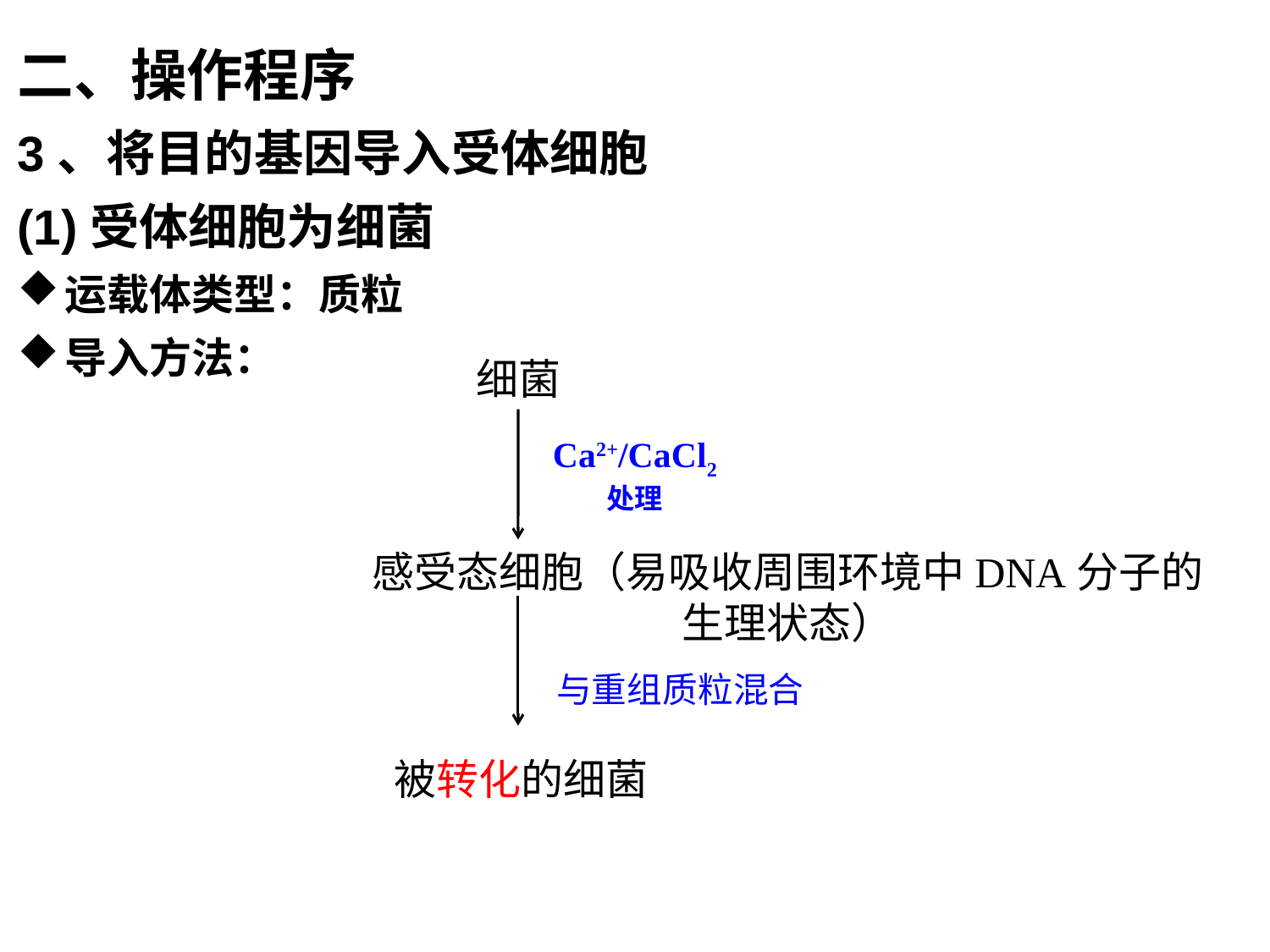

二、操作程序
3、将目的基因导入受体细胞
(1)受体细胞为细菌
运载体类型：质粒
导入方法：
细菌
Ca2+/CaCl2
处理
感受态细胞（易吸收周围环境中DNA分子的生理状态）
与重组质粒混合
被转化的细菌